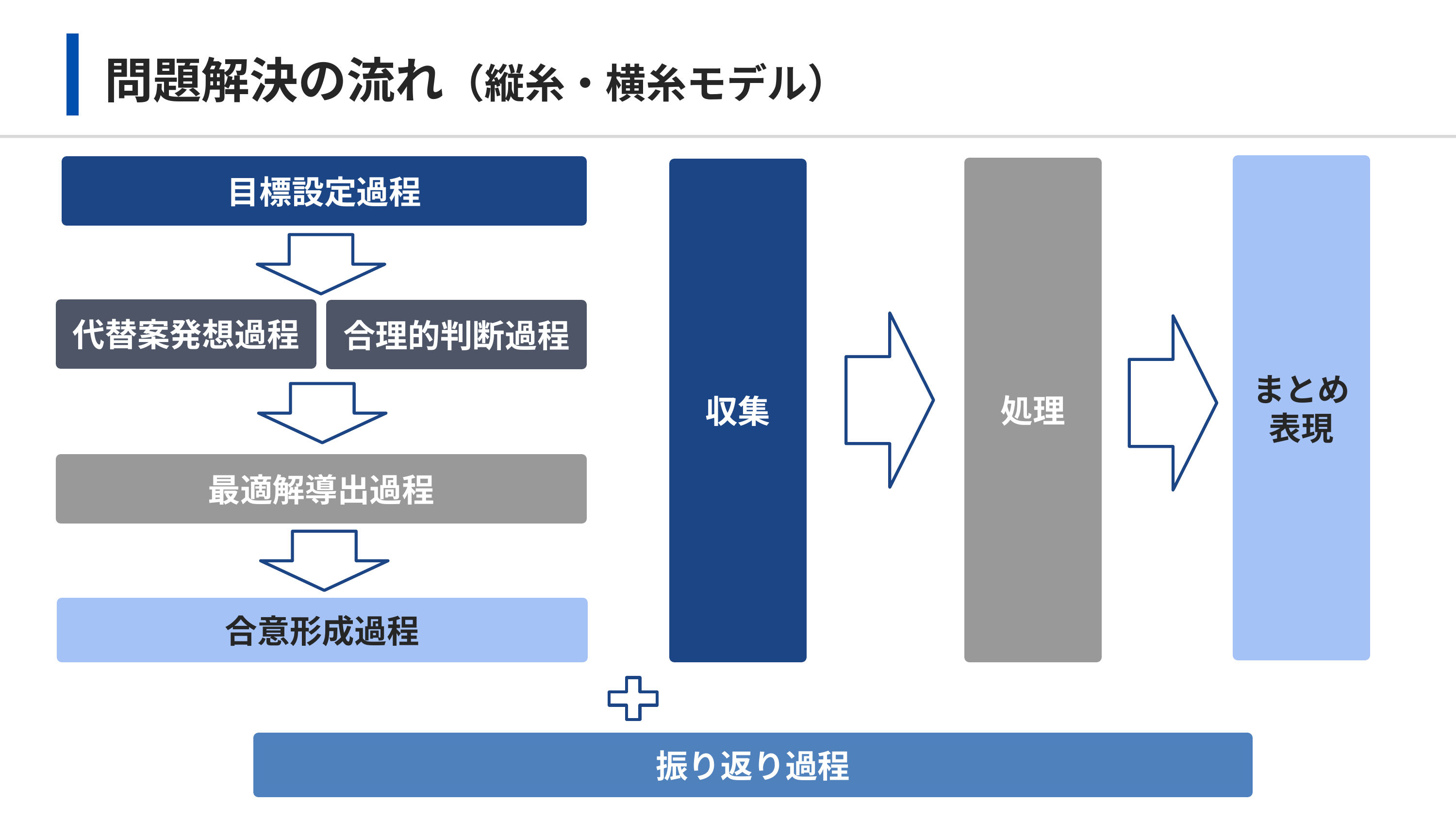

# 問題解決の流れ（縦糸・横糸モデル）
まとめ
表現
目標設定過程
処理
収集

代替案発想過程
合理的判断過程

最適解導出過程

合意形成過程

振り返り過程